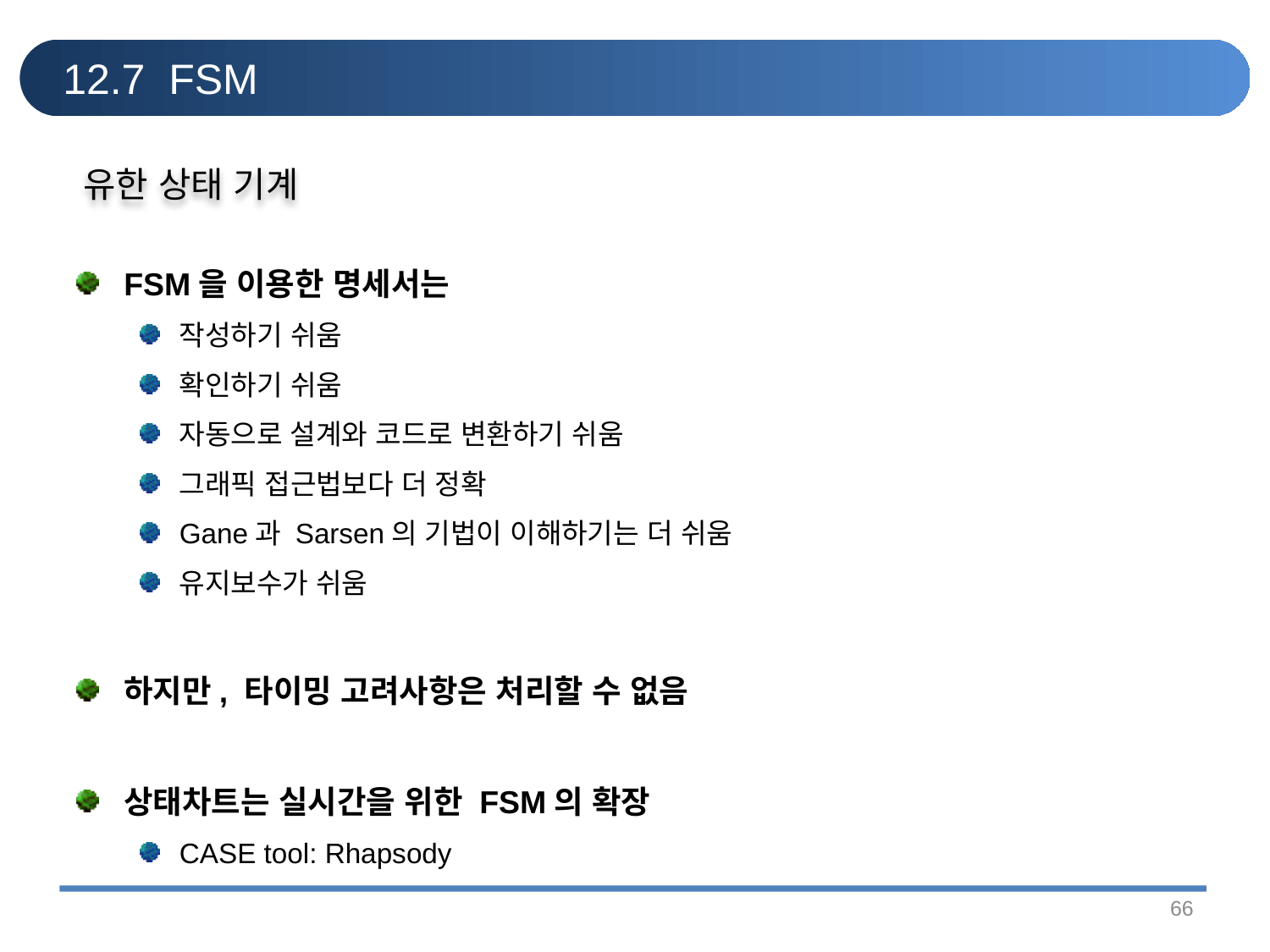

# 12.7  FSM
유한 상태 기계
FSM을 이용한 명세서는
작성하기 쉬움
확인하기 쉬움
자동으로 설계와 코드로 변환하기 쉬움
그래픽 접근법보다 더 정확
Gane과 Sarsen의 기법이 이해하기는 더 쉬움
유지보수가 쉬움

하지만, 타이밍 고려사항은 처리할 수 없음

상태차트는 실시간을 위한 FSM의 확장
CASE tool: Rhapsody
66